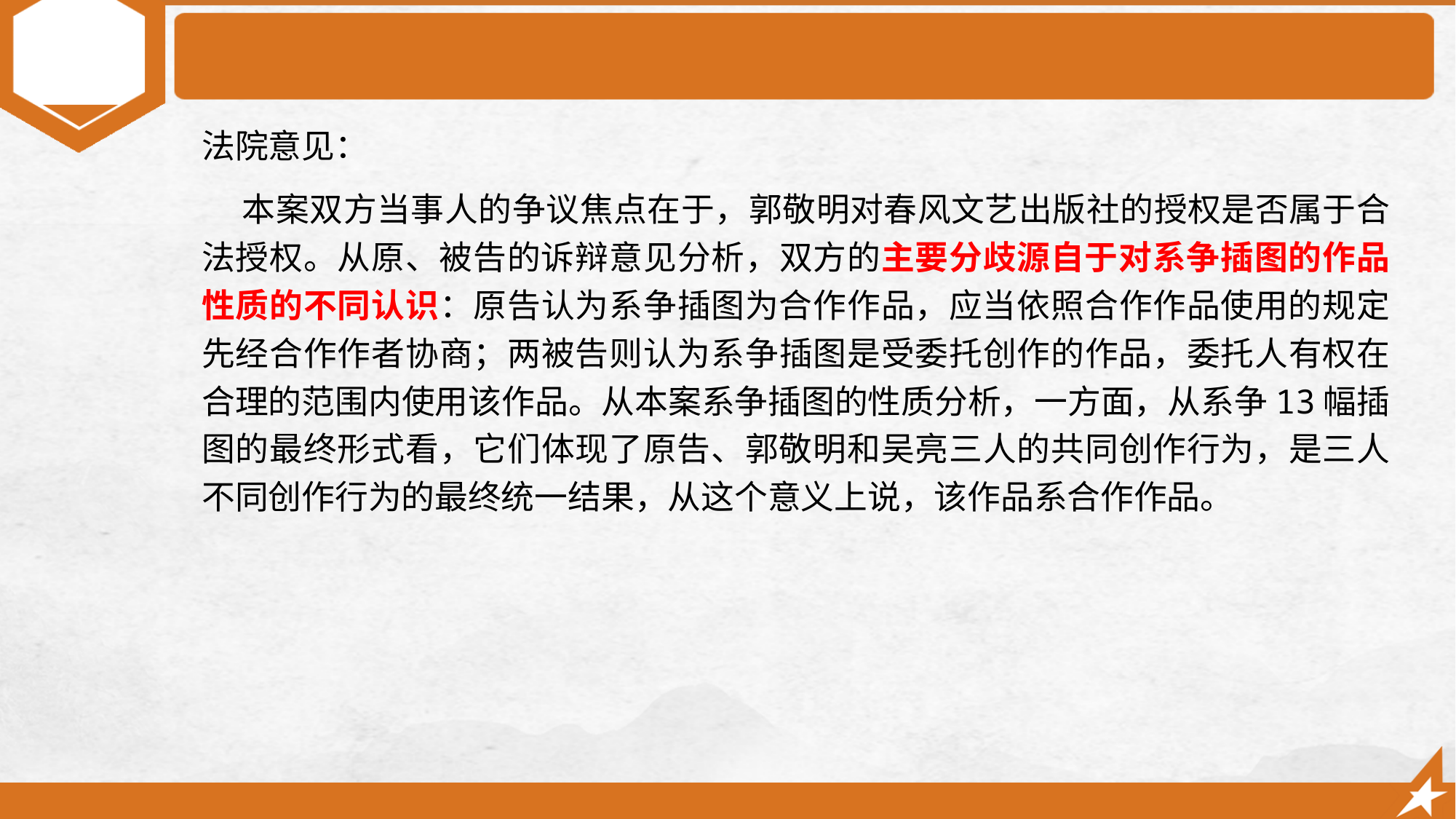

法院意见：
    本案双方当事人的争议焦点在于，郭敬明对春风文艺出版社的授权是否属于合法授权。从原、被告的诉辩意见分析，双方的主要分歧源自于对系争插图的作品性质的不同认识：原告认为系争插图为合作作品，应当依照合作作品使用的规定先经合作作者协商；两被告则认为系争插图是受委托创作的作品，委托人有权在合理的范围内使用该作品。从本案系争插图的性质分析，一方面，从系争13幅插图的最终形式看，它们体现了原告、郭敬明和吴亮三人的共同创作行为，是三人不同创作行为的最终统一结果，从这个意义上说，该作品系合作作品。